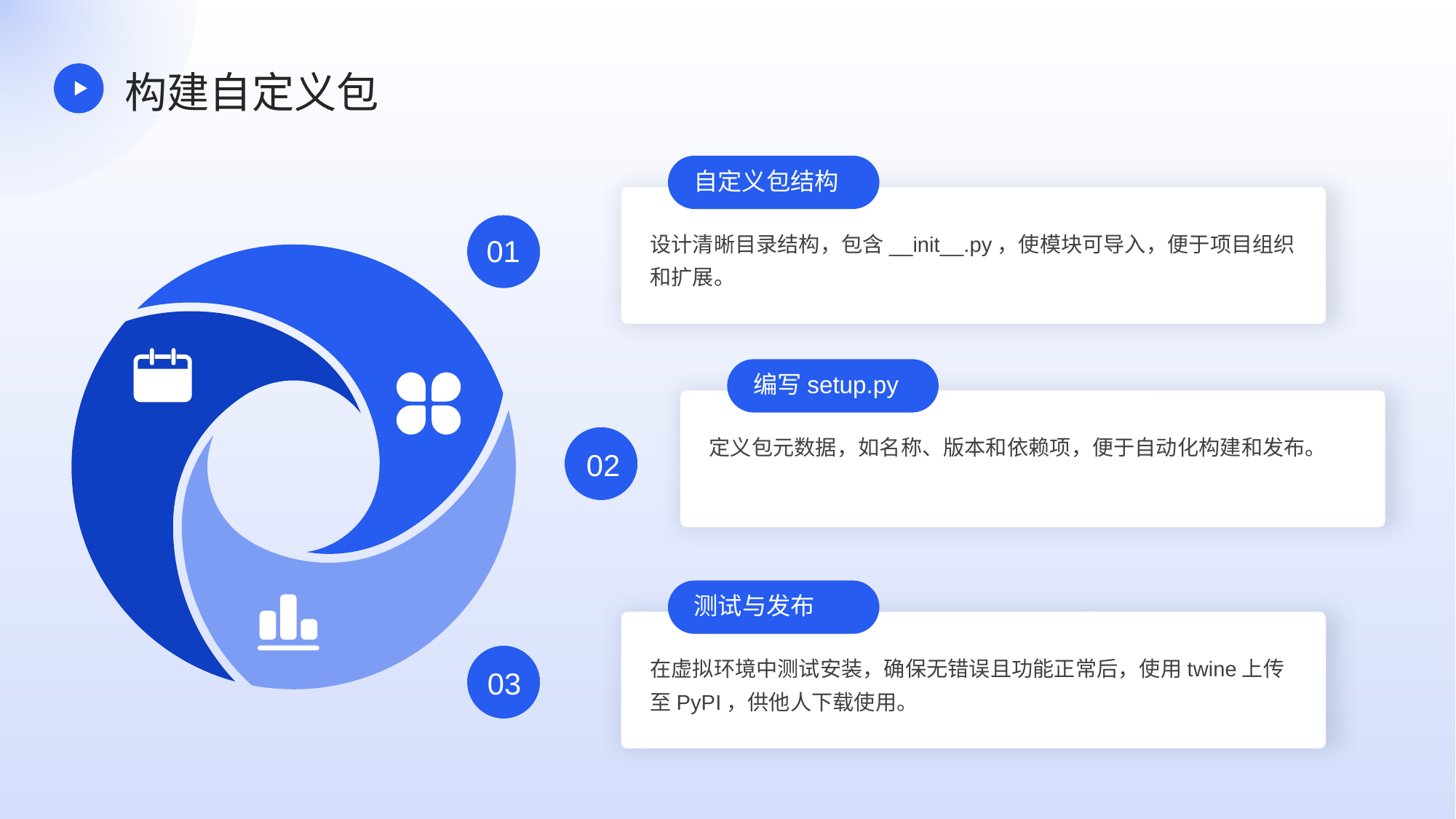

构建自定义包

自定义包结构

设计清晰目录结构，包含__init__.py，使模块可导入，便于项目组织和扩展。
01

编写setup.py

定义包元数据，如名称、版本和依赖项，便于自动化构建和发布。
02

测试与发布

在虚拟环境中测试安装，确保无错误且功能正常后，使用twine上传至PyPI，供他人下载使用。
03